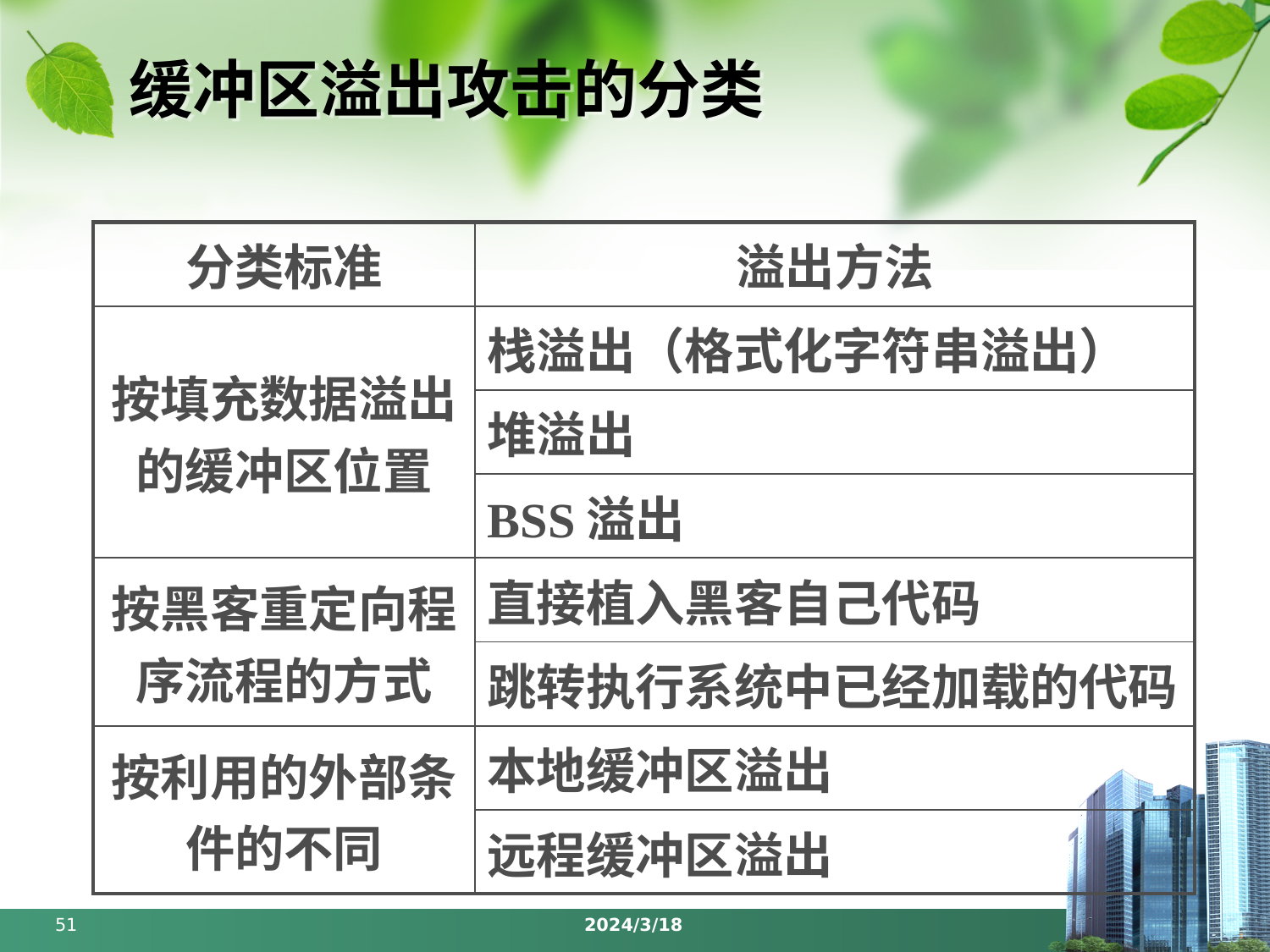

# 缓冲区溢出攻击的分类
| 分类标准 | 溢出方法 |
| --- | --- |
| 按填充数据溢出的缓冲区位置 | 栈溢出（格式化字符串溢出） |
|  | 堆溢出 |
|  | BSS溢出 |
| 按黑客重定向程序流程的方式 | 直接植入黑客自己代码 |
|  | 跳转执行系统中已经加载的代码 |
| 按利用的外部条件的不同 | 本地缓冲区溢出 |
|  | 远程缓冲区溢出 |
51
2024/3/18